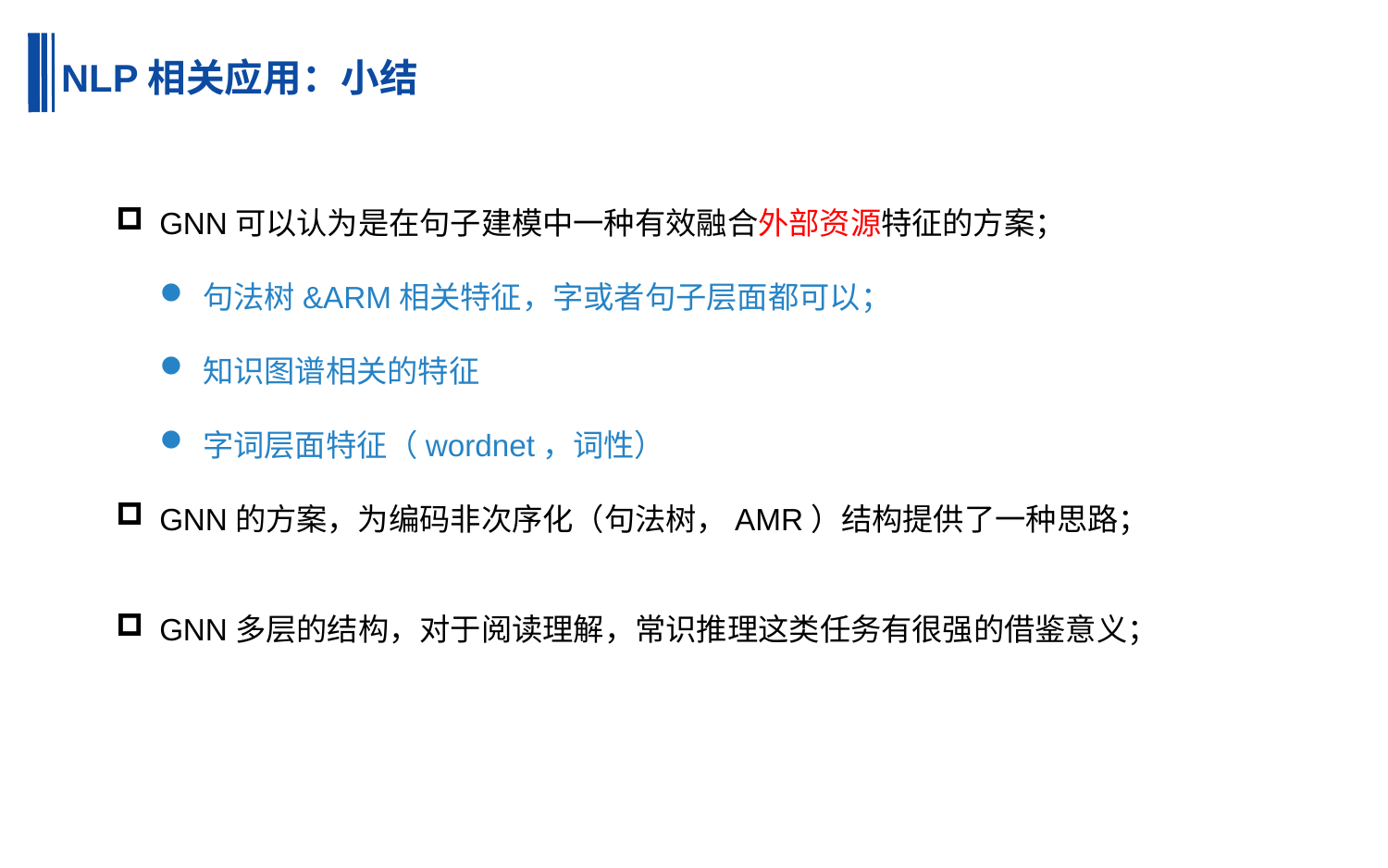

# NLP相关应用：小结

GNN可以认为是在句子建模中一种有效融合外部资源特征的方案；

句法树&ARM相关特征，字或者句子层面都可以；

知识图谱相关的特征

字词层面特征（wordnet，词性）

GNN的方案，为编码非次序化（句法树，AMR）结构提供了一种思路；

GNN多层的结构，对于阅读理解，常识推理这类任务有很强的借鉴意义；